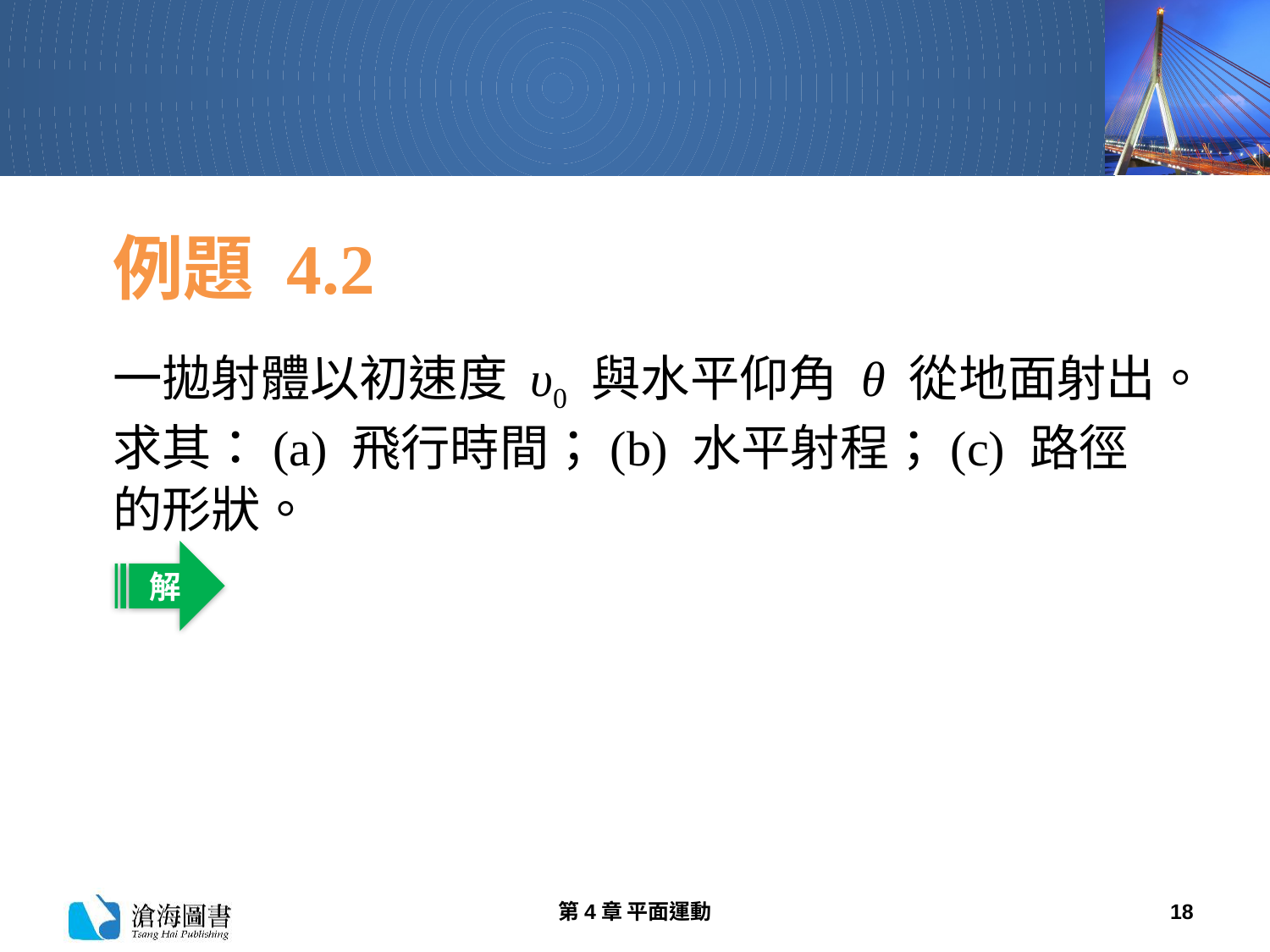

# 例題 4.2
一拋射體以初速度 υ0 與水平仰角 θ 從地面射出。求其：(a) 飛行時間；(b) 水平射程；(c) 路徑的形狀。

解
第4章 平面運動
18